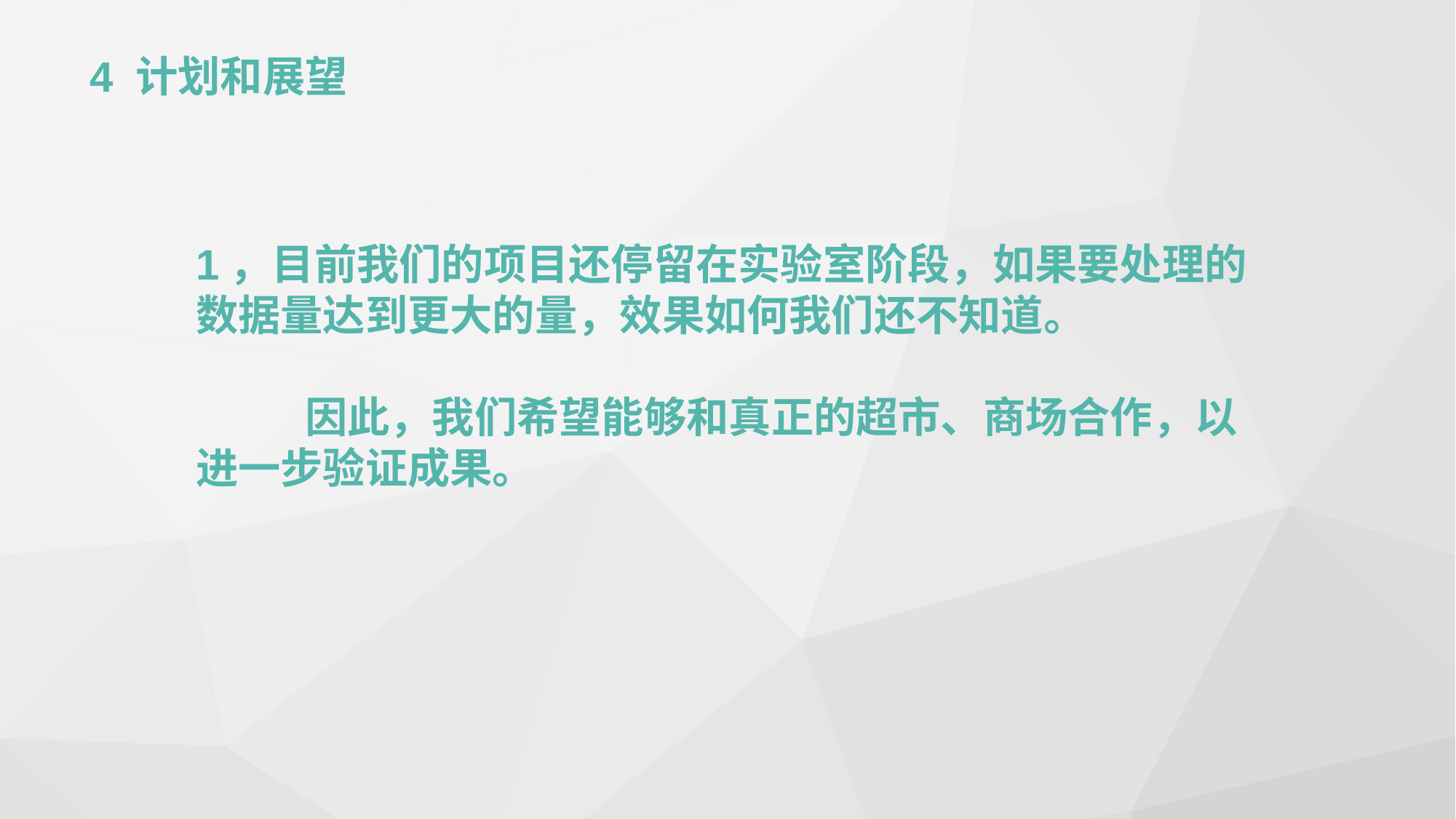

4 计划和展望
1，目前我们的项目还停留在实验室阶段，如果要处理的数据量达到更大的量，效果如何我们还不知道。

 	因此，我们希望能够和真正的超市、商场合作，以进一步验证成果。